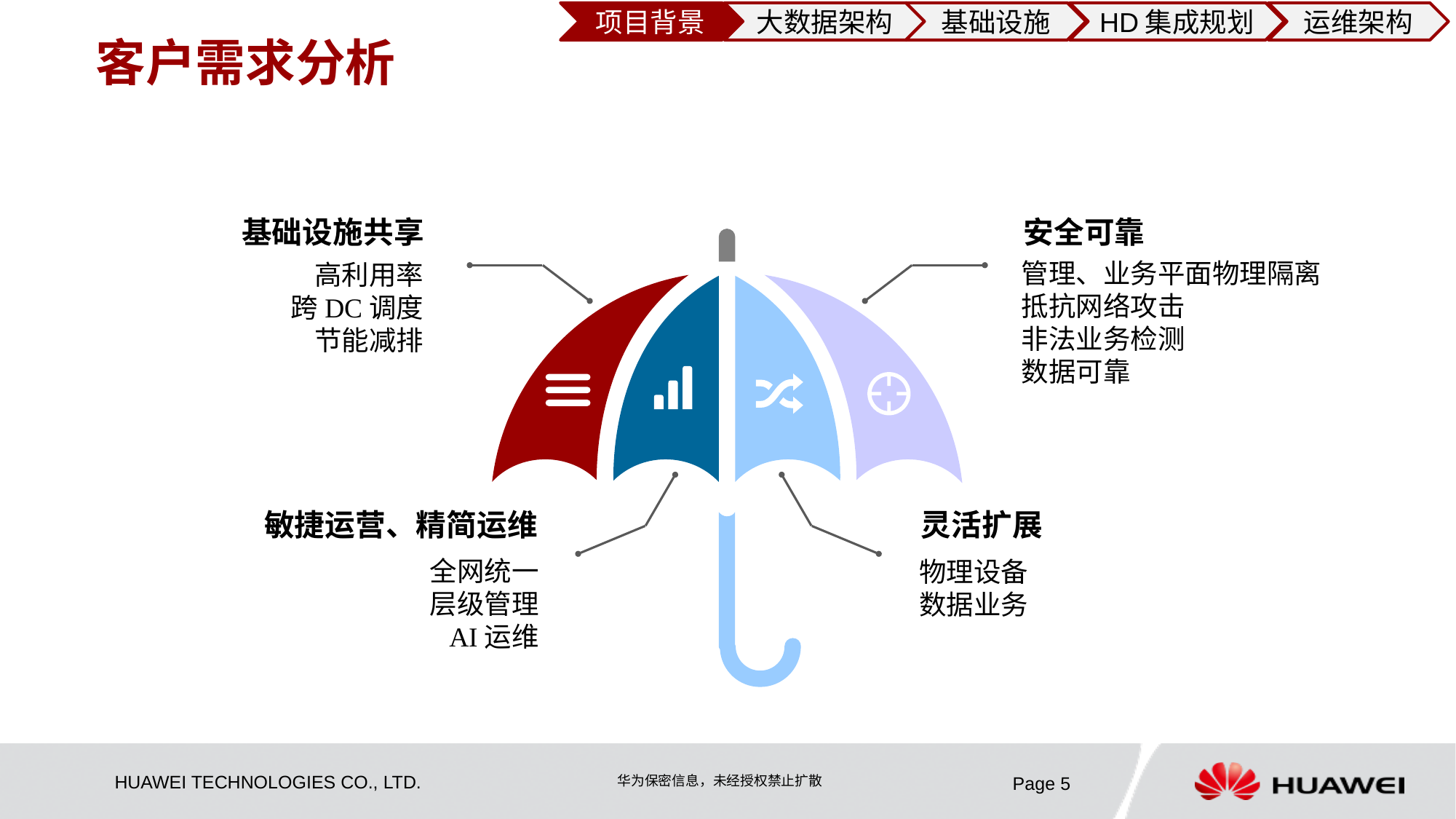

项目背景
大数据架构
基础设施
HD集成规划
运维架构
客户需求分析
基础设施共享
高利用率
跨DC调度
节能减排
安全可靠
管理、业务平面物理隔离
抵抗网络攻击
非法业务检测
数据可靠

灵活扩展
物理设备
数据业务
敏捷运营、精简运维
全网统一
层级管理
AI运维